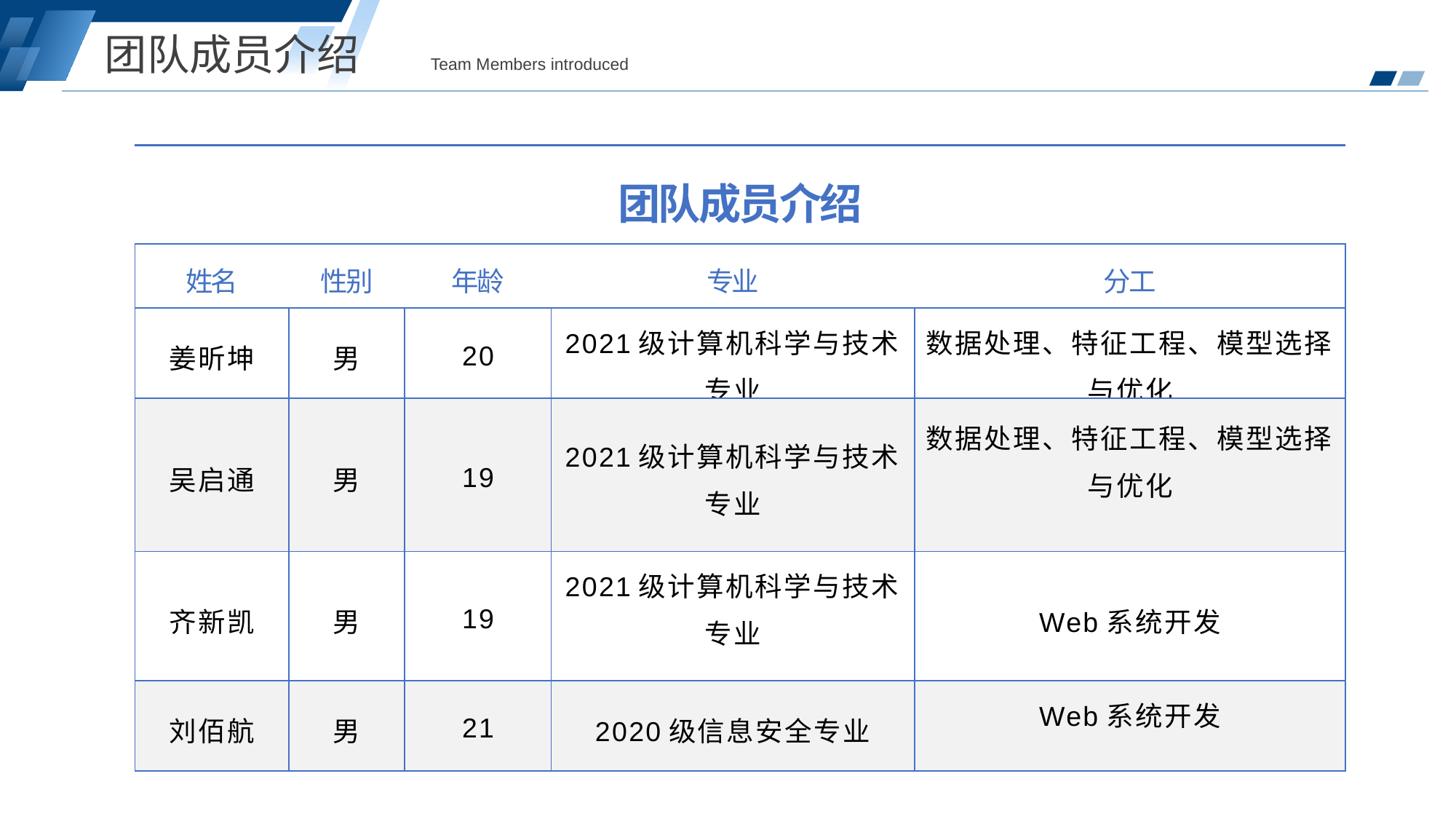

团队成员介绍

Team Members introduced

| 团队成员介绍 |  |  |  |  |
| --- | --- | --- | --- | --- |
| 姓名 | 性别 | 年龄 | 专业 | 分工 |
| 姜昕坤 | 男 | 20 | 2021级计算机科学与技术专业 | 数据处理、特征工程、模型选择与优化 |
| 吴启通 | 男 | 19 | 2021级计算机科学与技术专业 | 数据处理、特征工程、模型选择与优化 |
| 齐新凯 | 男 | 19 | 2021级计算机科学与技术专业 | Web系统开发 |
| 刘佰航 | 男 | 21 | 2020级信息安全专业 | Web系统开发 |
添加标题